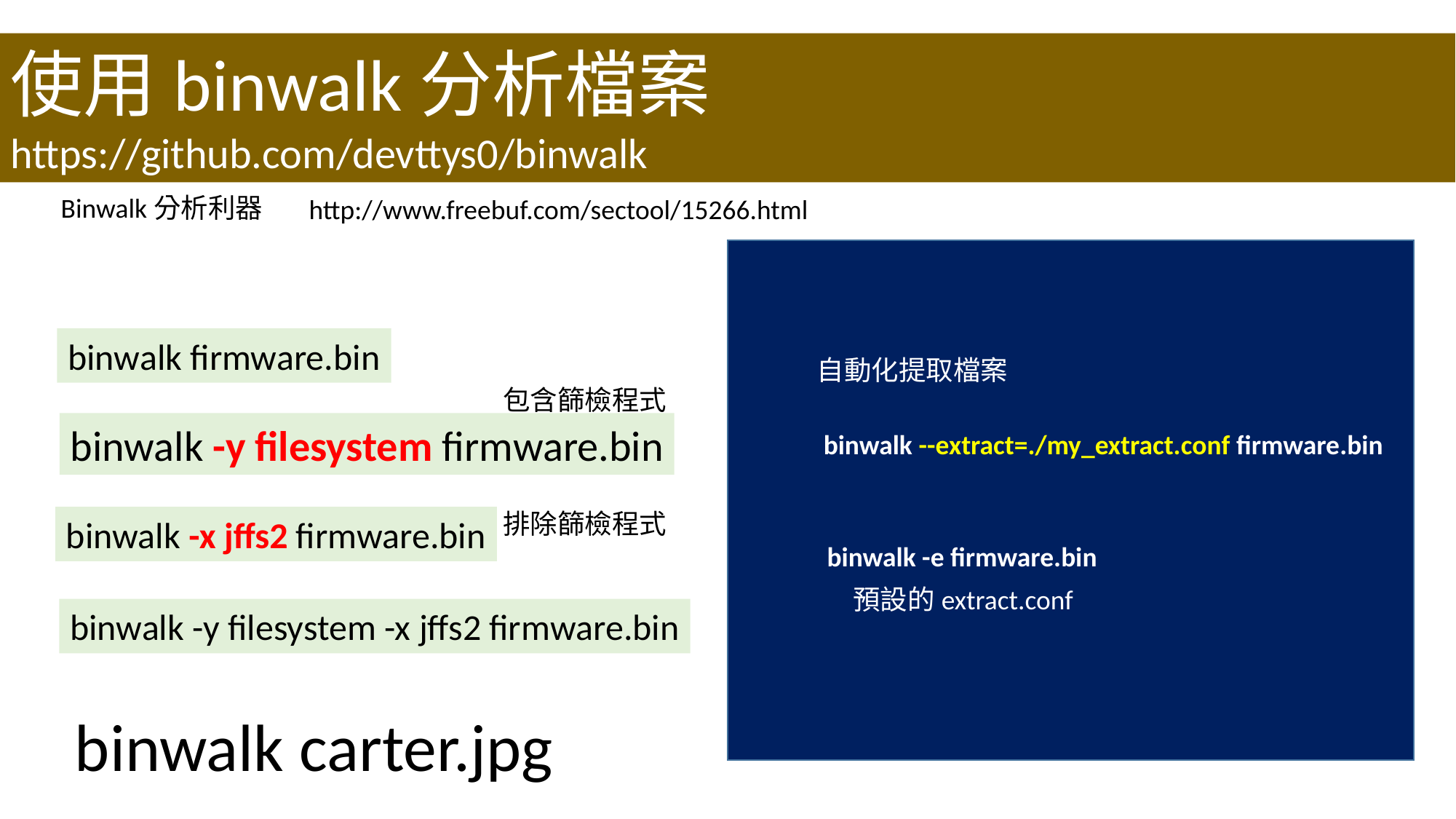

使用binwalk分析檔案
https://github.com/devttys0/binwalk
Binwalk分析利器
http://www.freebuf.com/sectool/15266.html

binwalk firmware.bin
自動化提取檔案
包含篩檢程式
binwalk -y filesystem firmware.bin
binwalk --extract=./my_extract.conf firmware.bin
排除篩檢程式
binwalk -x jffs2 firmware.bin
binwalk -e firmware.bin
預設的extract.conf
binwalk -y filesystem -x jffs2 firmware.bin
 binwalk carter.jpg